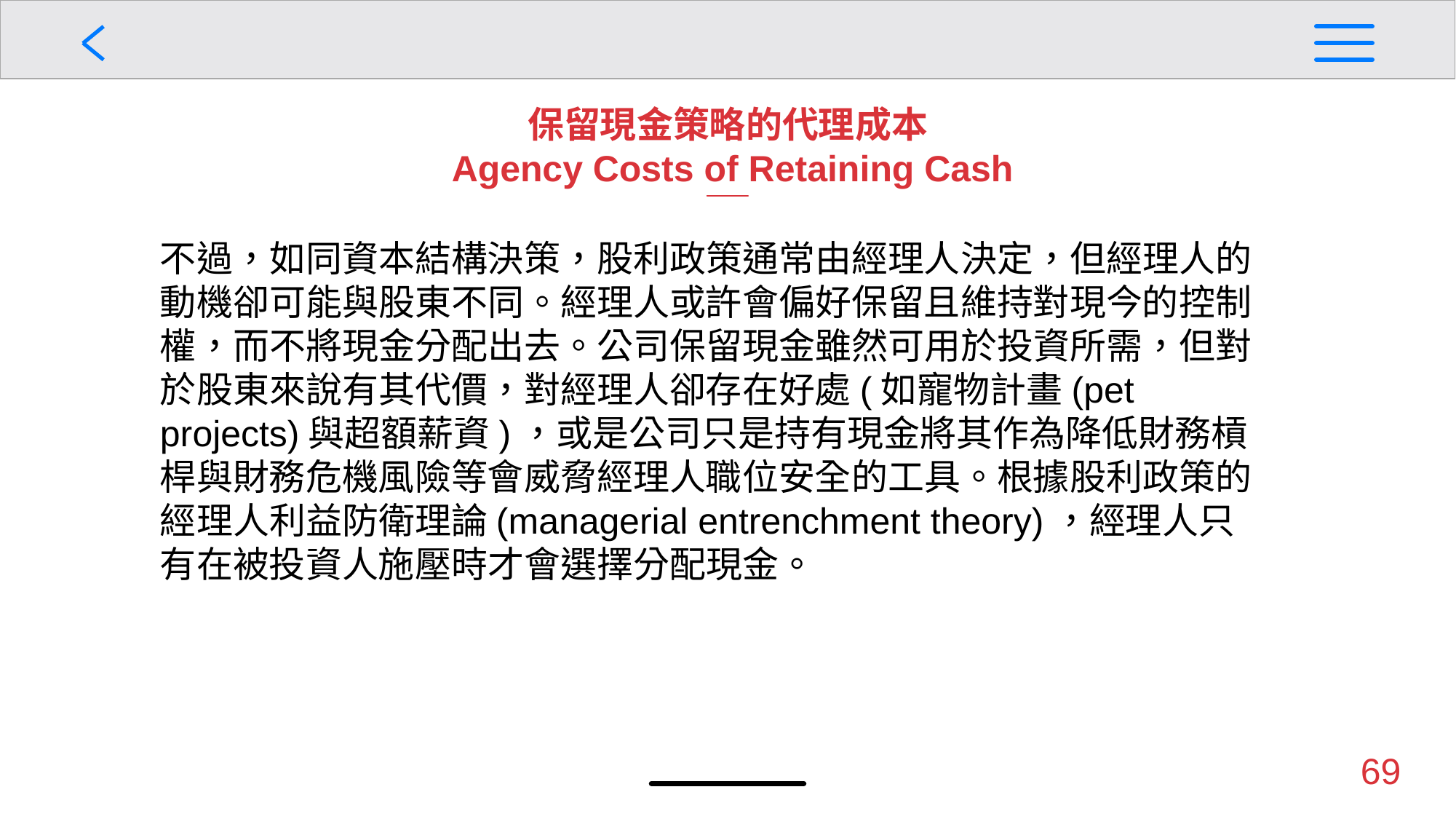

保留現金策略的代理成本
 Agency Costs of Retaining Cash
不過，如同資本結構決策，股利政策通常由經理人決定，但經理人的動機卻可能與股東不同。經理人或許會偏好保留且維持對現今的控制權，而不將現金分配出去。公司保留現金雖然可用於投資所需，但對於股東來說有其代價，對經理人卻存在好處(如寵物計畫(pet projects)與超額薪資)，或是公司只是持有現金將其作為降低財務槓桿與財務危機風險等會威脅經理人職位安全的工具。根據股利政策的經理人利益防衛理論(managerial entrenchment theory)，經理人只有在被投資人施壓時才會選擇分配現金。
69